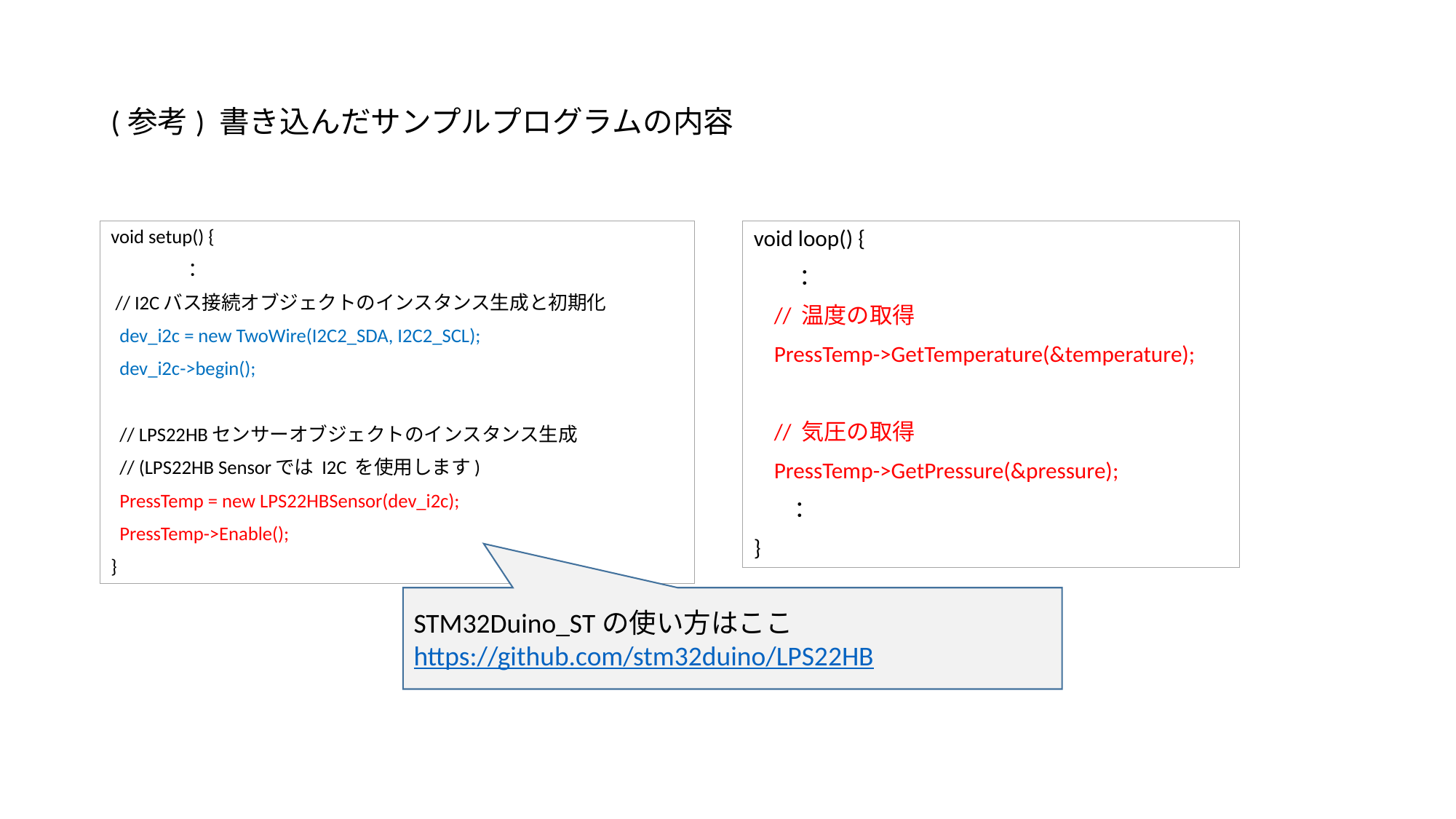

# (参考) 書き込んだサンプルプログラムの内容
void setup() {
　　　　：
 // I2Cバス接続オブジェクトのインスタンス生成と初期化
  dev_i2c = new TwoWire(I2C2_SDA, I2C2_SCL);
  dev_i2c->begin();

  // LPS22HBセンサーオブジェクトのインスタンス生成
  // (LPS22HB Sensorでは I2C を使用します)
  PressTemp = new LPS22HBSensor(dev_i2c);
  PressTemp->Enable();
}

void loop() {
        ：
    // 温度の取得
    PressTemp->GetTemperature(&temperature);

    // 気圧の取得
    PressTemp->GetPressure(&pressure);
       ：
}
STM32Duino_STの使い方はここ
https://github.com/stm32duino/LPS22HB